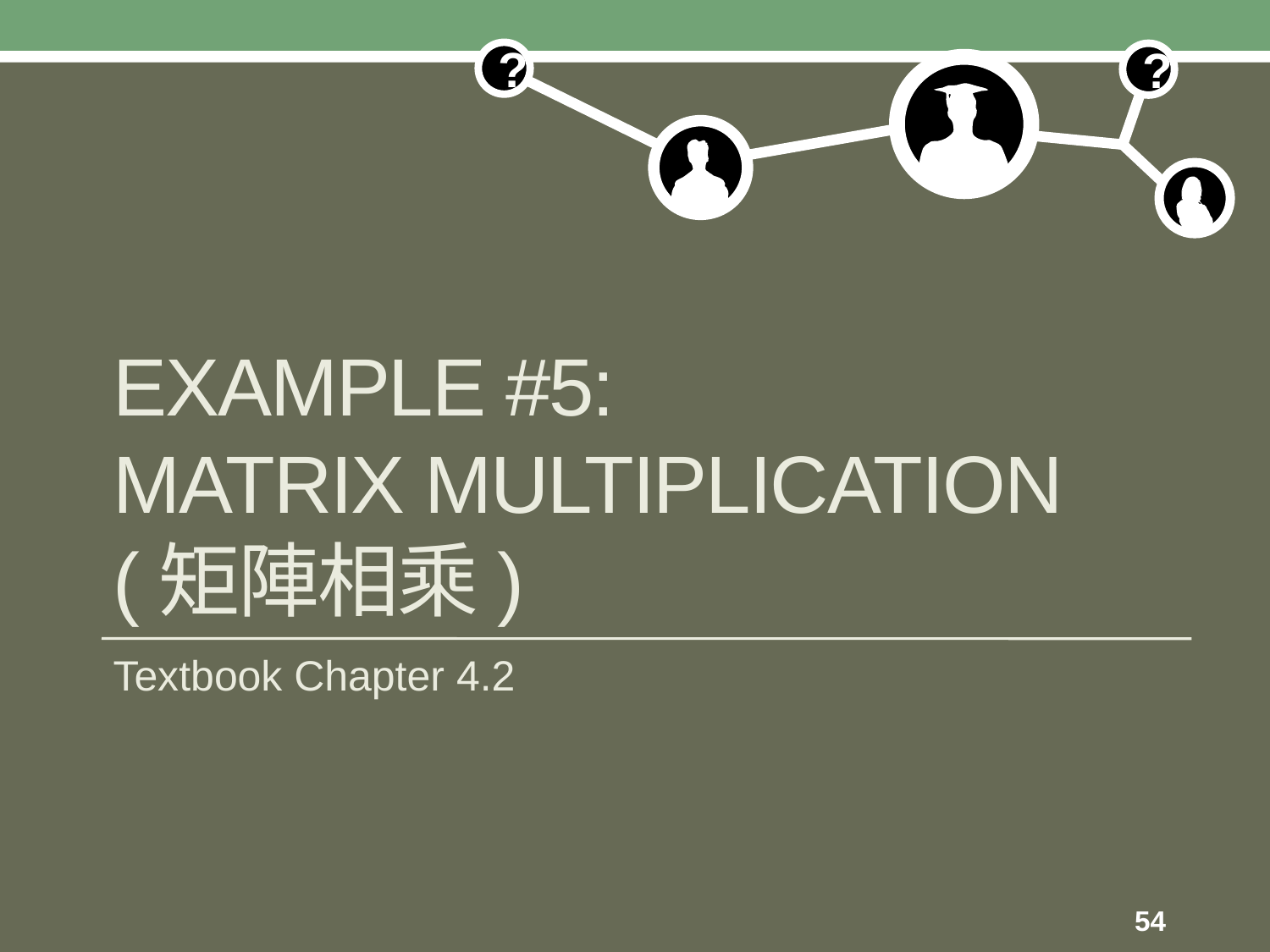

# Example #5: Matrix Multiplication (矩陣相乘)
Textbook Chapter 4.2
54